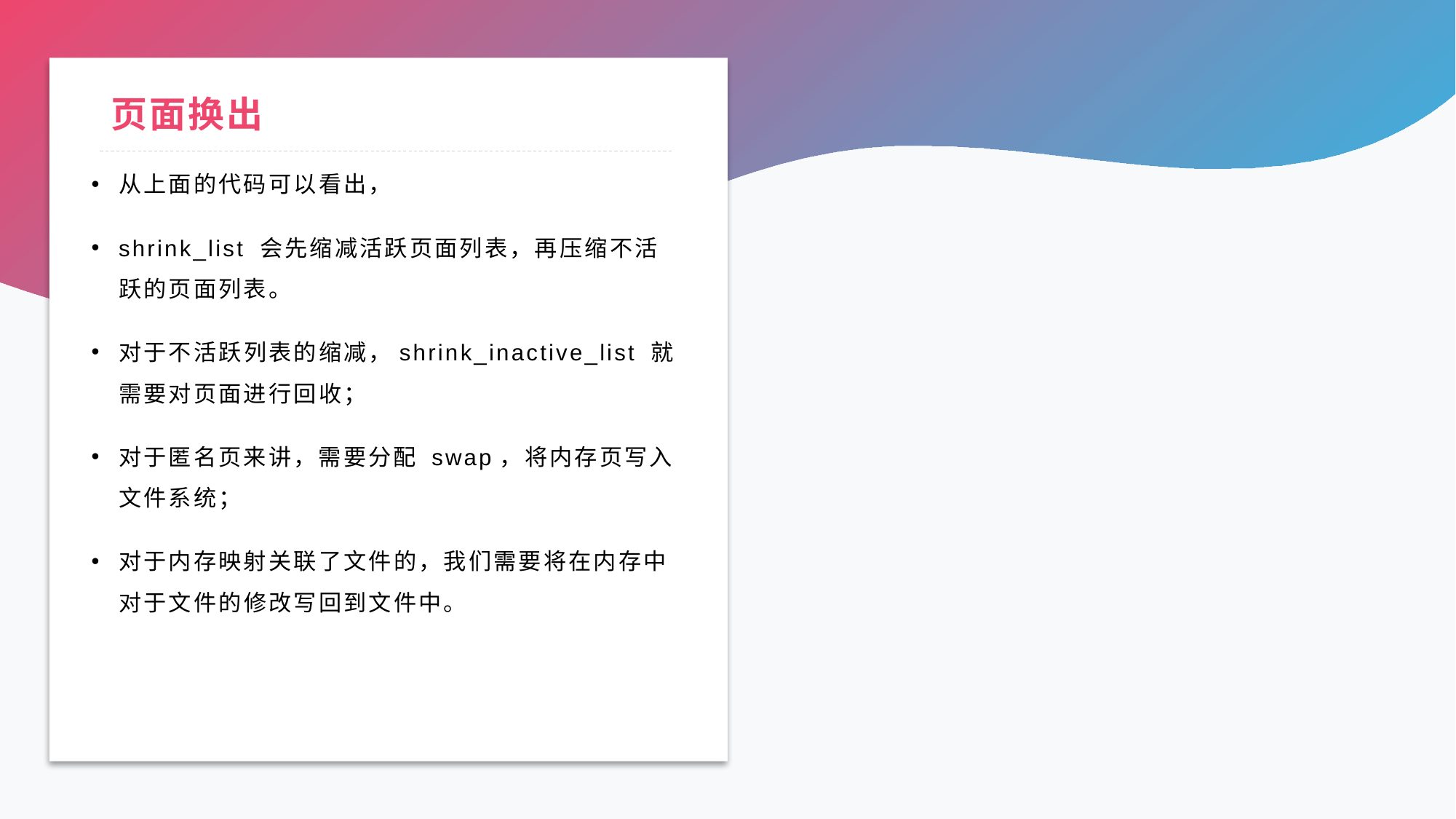

# 页面换出
从上面的代码可以看出，
shrink_list 会先缩减活跃页面列表，再压缩不活跃的页面列表。
对于不活跃列表的缩减，shrink_inactive_list 就需要对页面进行回收；
对于匿名页来讲，需要分配 swap，将内存页写入文件系统；
对于内存映射关联了文件的，我们需要将在内存中对于文件的修改写回到文件中。